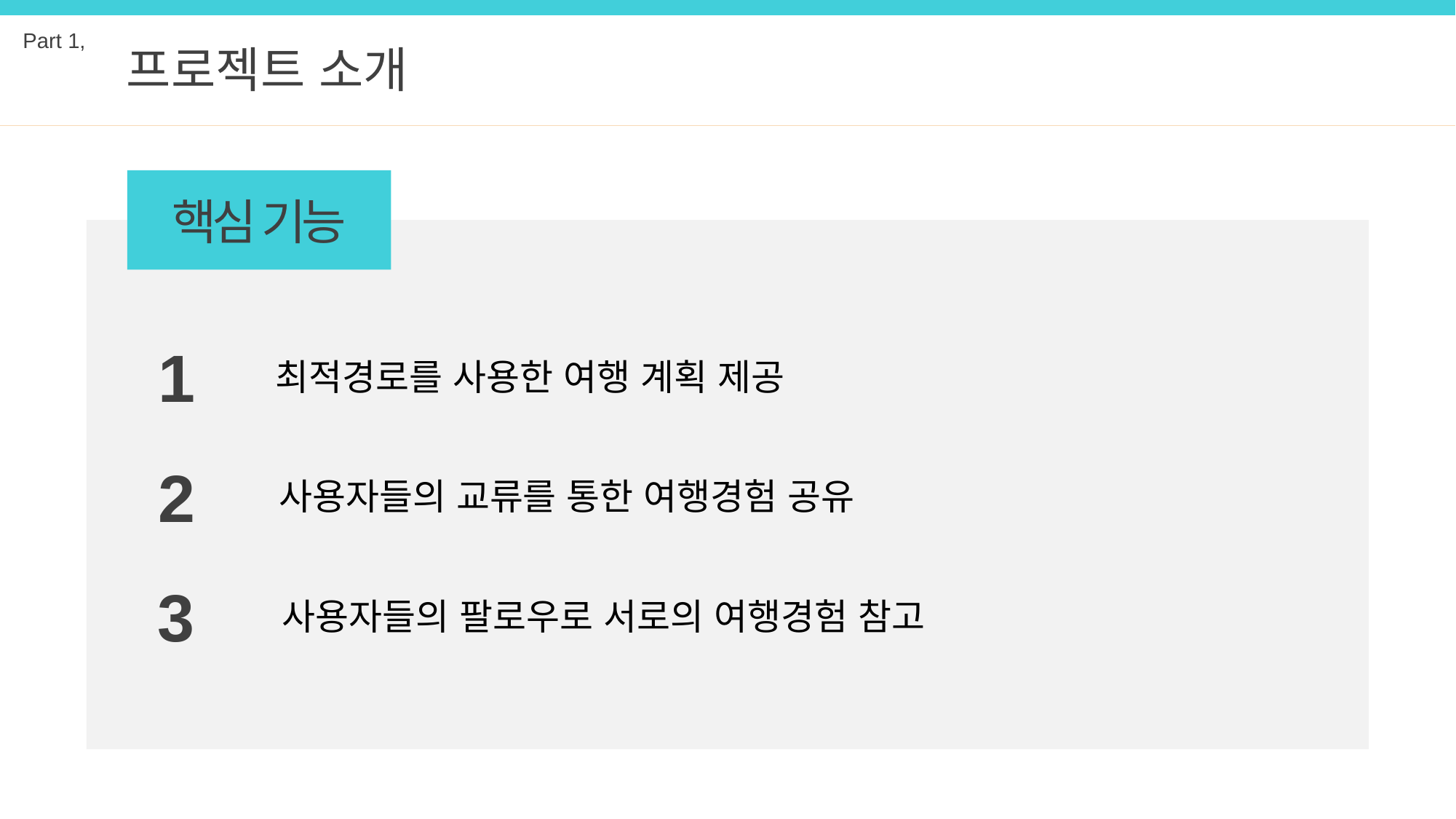

Part 1,
프로젝트 소개

핵심 기능

1
최적경로를 사용한 여행 계획 제공
2
사용자들의 교류를 통한 여행경험 공유
3
사용자들의 팔로우로 서로의 여행경험 참고